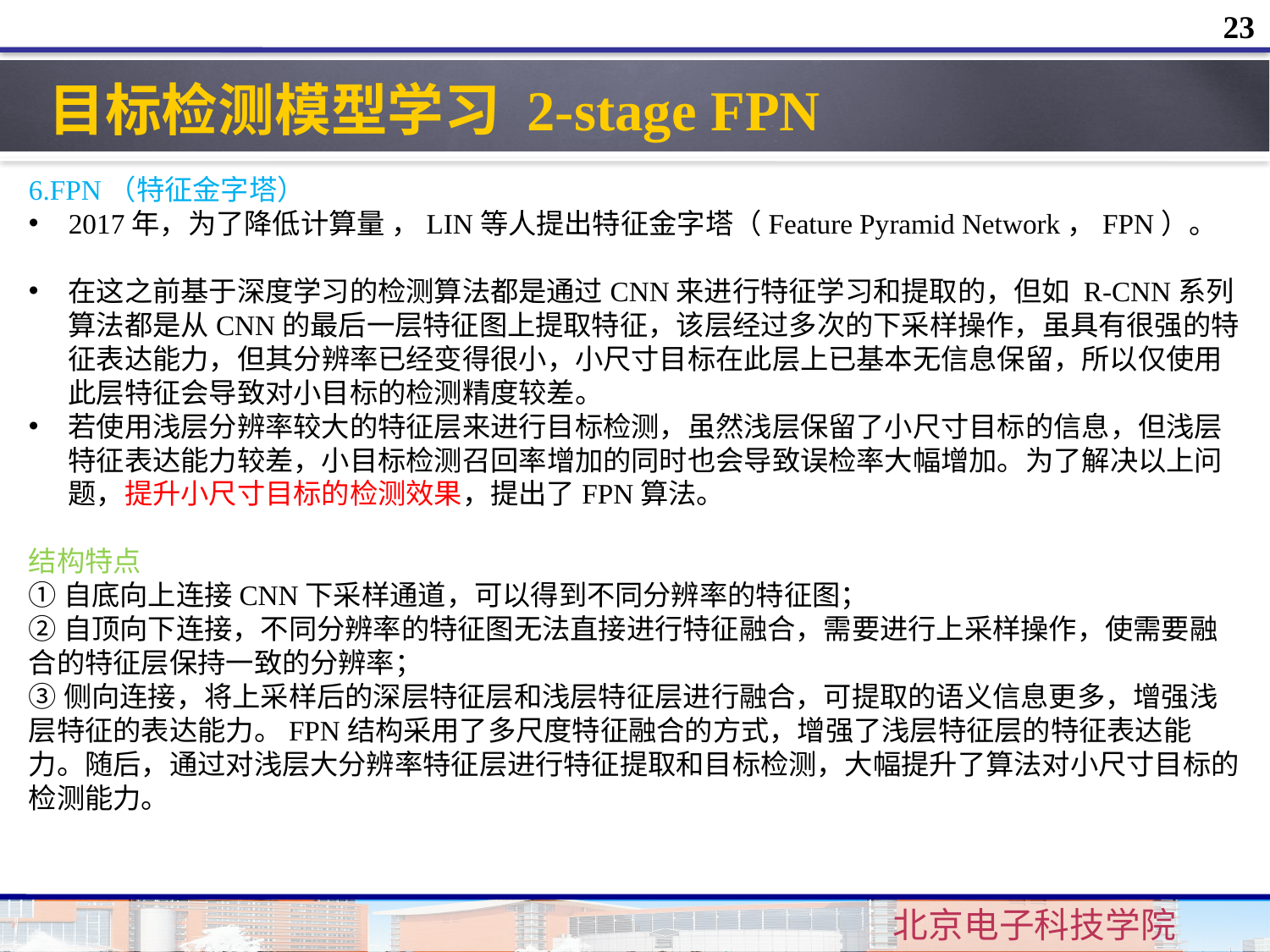

23
目标检测模型学习 2-stage FPN
6.FPN（特征金字塔）
2017年，为了降低计算量 ，LIN等人提出特征金字塔（Feature Pyramid Network，FPN）。
在这之前基于深度学习的检测算法都是通过CNN来进行特征学习和提取的，但如 R-CNN系列算法都是从CNN的最后一层特征图上提取特征，该层经过多次的下采样操作，虽具有很强的特征表达能力，但其分辨率已经变得很小，小尺寸目标在此层上已基本无信息保留，所以仅使用此层特征会导致对小目标的检测精度较差。
若使用浅层分辨率较大的特征层来进行目标检测，虽然浅层保留了小尺寸目标的信息，但浅层特征表达能力较差，小目标检测召回率增加的同时也会导致误检率大幅增加。为了解决以上问题，提升小尺寸目标的检测效果，提出了FPN算法。

结构特点
①自底向上连接CNN下采样通道，可以得到不同分辨率的特征图；
②自顶向下连接，不同分辨率的特征图无法直接进行特征融合，需要进行上采样操作，使需要融合的特征层保持一致的分辨率；
③侧向连接，将上采样后的深层特征层和浅层特征层进行融合，可提取的语义信息更多，增强浅层特征的表达能力。FPN结构采用了多尺度特征融合的方式，增强了浅层特征层的特征表达能力。随后，通过对浅层大分辨率特征层进行特征提取和目标检测，大幅提升了算法对小尺寸目标的检测能力。